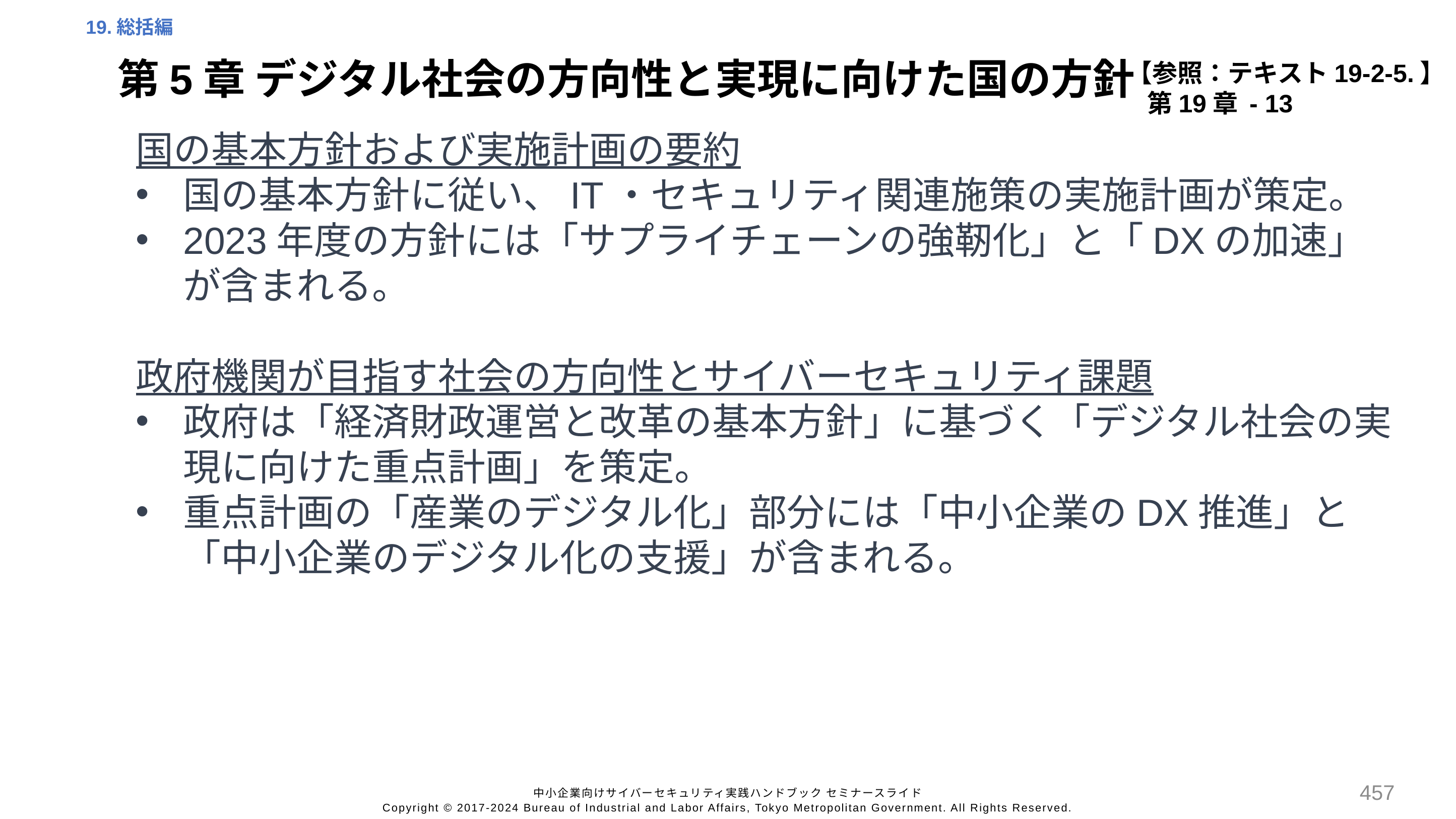

19.総括編
【参照：テキスト19-2-5.】
第19章 - 13
第5章 デジタル社会の方向性と実現に向けた国の方針
国の基本方針および実施計画の要約
国の基本方針に従い、IT・セキュリティ関連施策の実施計画が策定。
2023年度の方針には「サプライチェーンの強靭化」と「DXの加速」が含まれる。

政府機関が目指す社会の方向性とサイバーセキュリティ課題
政府は「経済財政運営と改革の基本方針」に基づく「デジタル社会の実現に向けた重点計画」を策定。
重点計画の「産業のデジタル化」部分には「中小企業のDX推進」と「中小企業のデジタル化の支援」が含まれる。

457